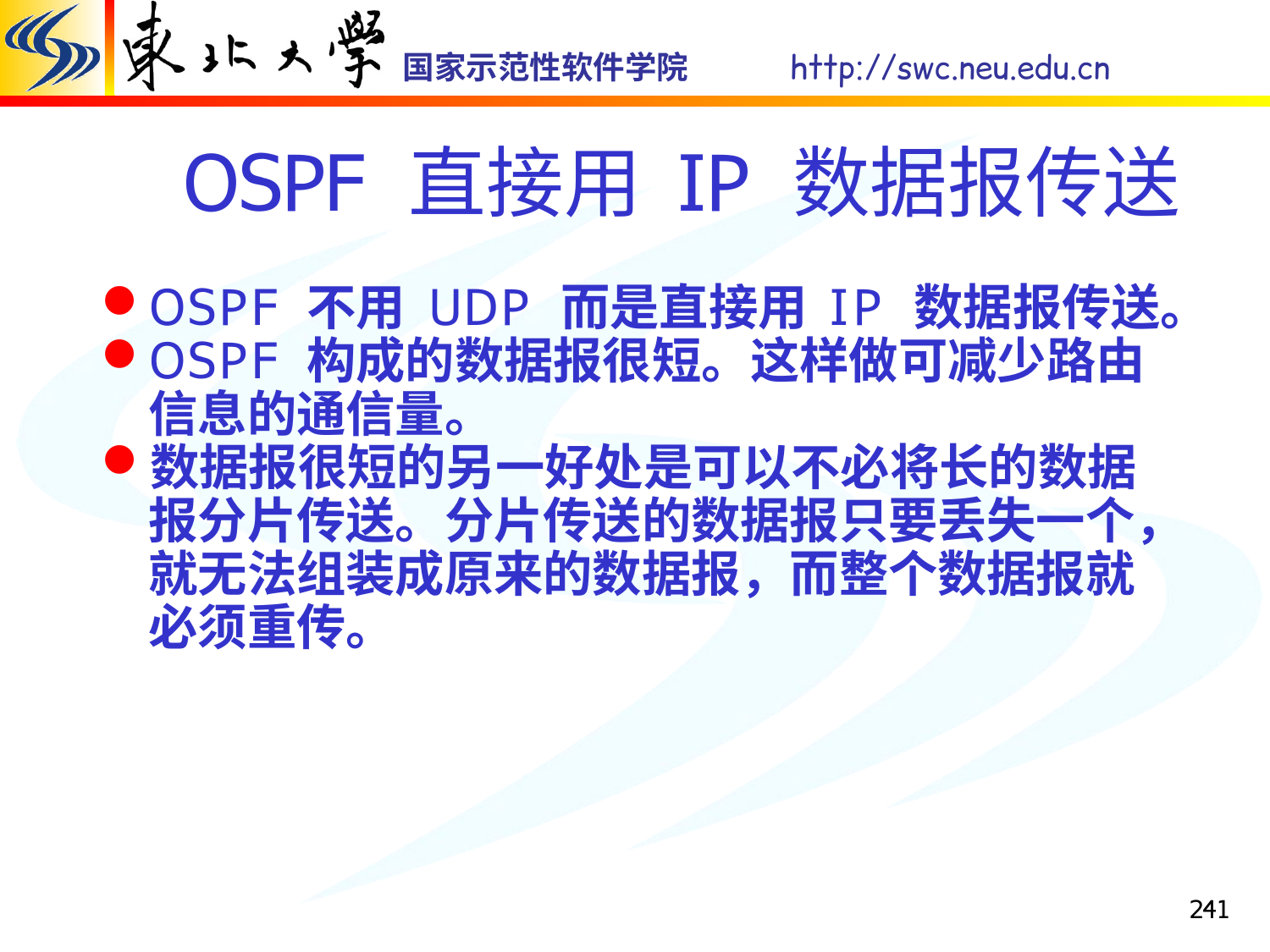

# OSPF 直接用 IP 数据报传送
OSPF 不用 UDP 而是直接用 IP 数据报传送。
OSPF 构成的数据报很短。这样做可减少路由信息的通信量。
数据报很短的另一好处是可以不必将长的数据报分片传送。分片传送的数据报只要丢失一个，就无法组装成原来的数据报，而整个数据报就必须重传。
241